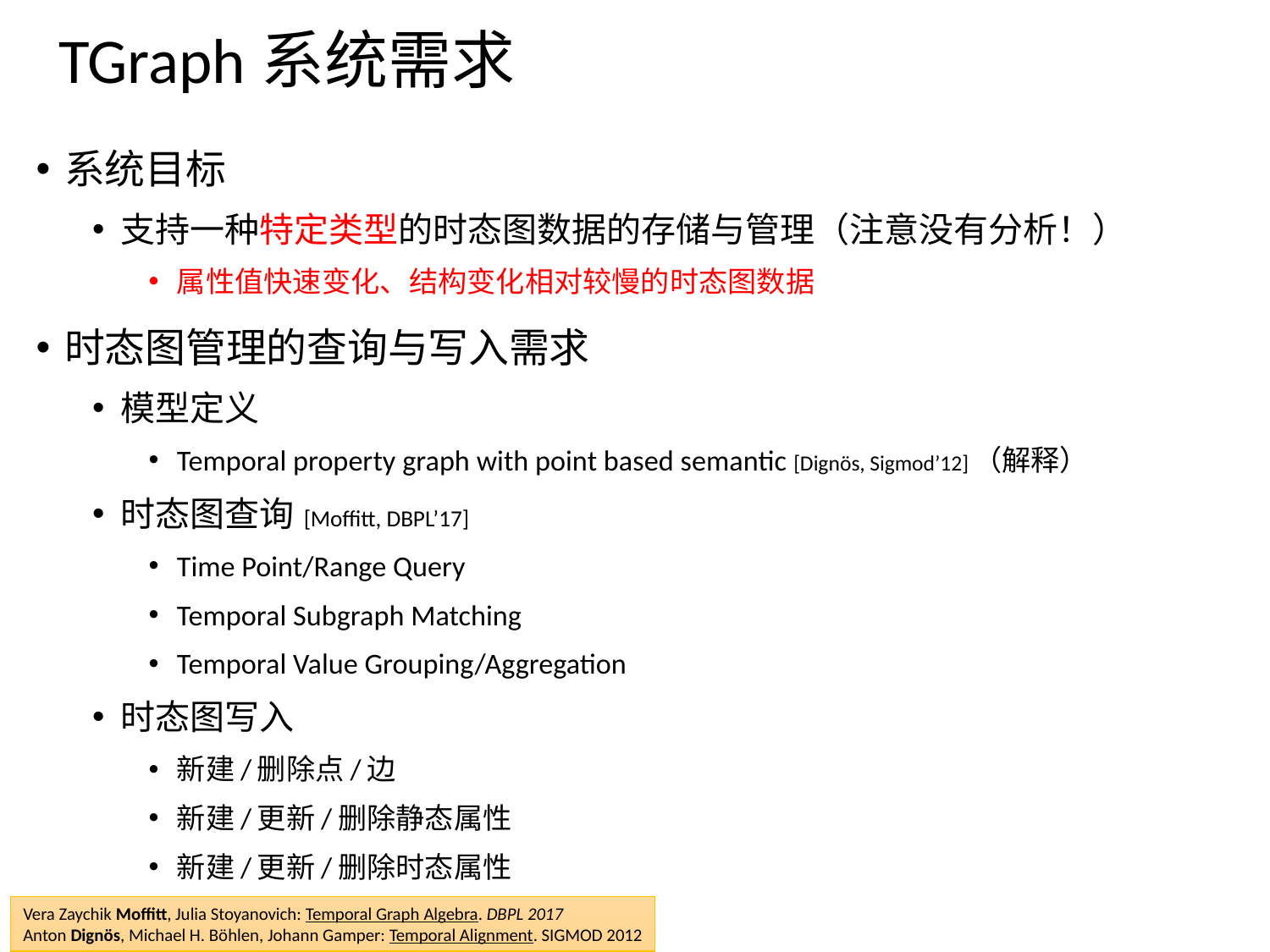

# TGraph系统需求
系统目标
支持一种特定类型的时态图数据的存储与管理（注意没有分析！）
属性值快速变化、结构变化相对较慢的时态图数据
时态图管理的查询与写入需求
模型定义
Temporal property graph with point based semantic [Dignös, Sigmod’12]（解释）
时态图查询 [Moffitt, DBPL’17]
Time Point/Range Query
Temporal Subgraph Matching
Temporal Value Grouping/Aggregation
时态图写入
新建/删除点/边
新建/更新/删除静态属性
新建/更新/删除时态属性
Vera Zaychik Moffitt, Julia Stoyanovich: Temporal Graph Algebra. DBPL 2017
Anton Dignös, Michael H. Böhlen, Johann Gamper: Temporal Alignment. SIGMOD 2012